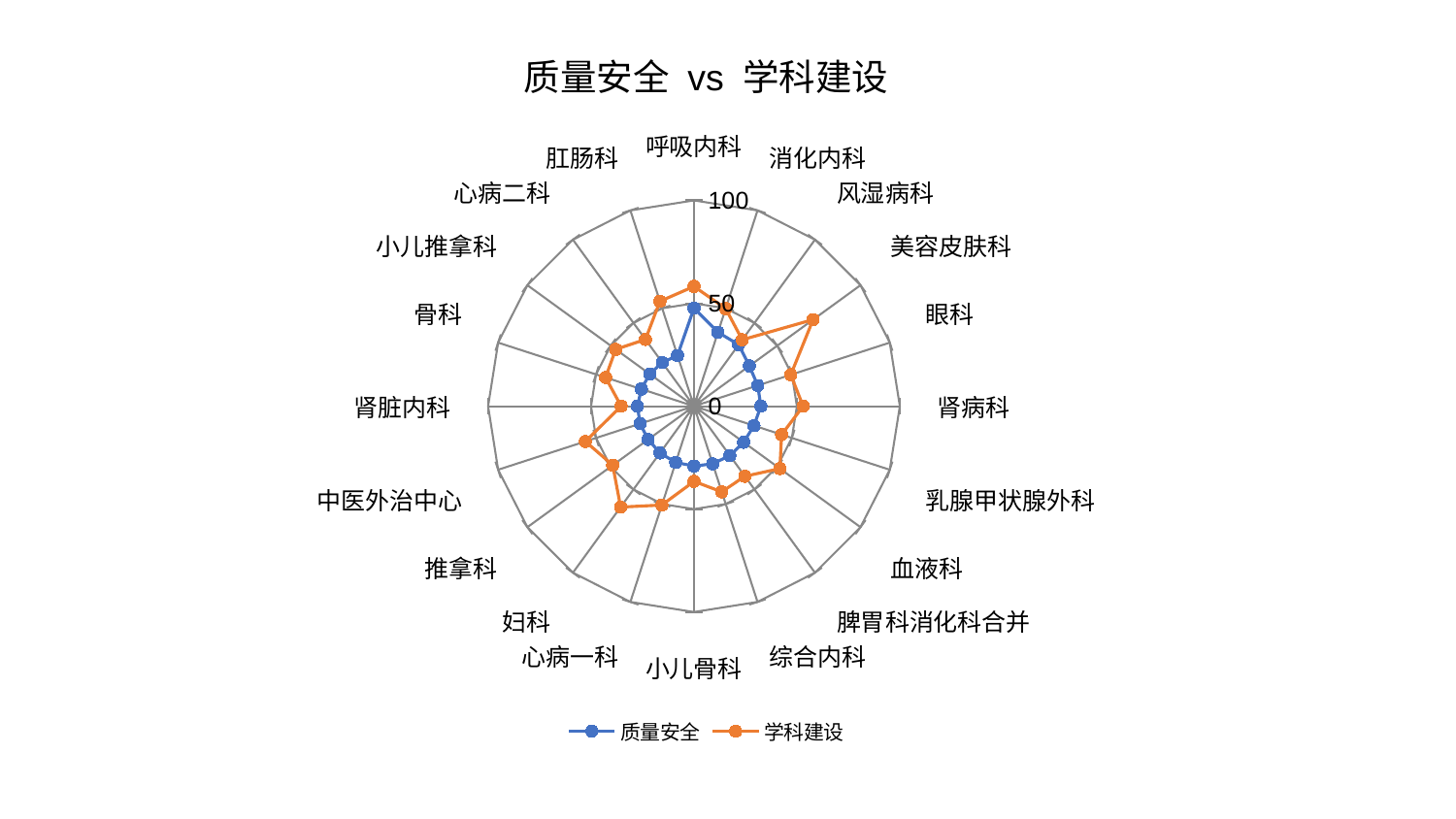

### Chart: 质量安全 vs 学科建设

| Category | 质量安全 | 学科建设 |
|---|---|---|
| 呼吸内科 | 47.685253099650005 | 58.20416972194143 |
| 消化内科 | 37.776463241683 | 49.886071332722665 |
| 风湿病科 | 36.953960769331104 | 39.900390067322924 |
| 美容皮肤科 | 33.272623017705726 | 71.56933408587862 |
| 眼科 | 32.597019377418356 | 49.453948046758335 |
| 肾病科 | 32.496925151285176 | 53.03508656917459 |
| 乳腺甲状腺外科 | 30.6592427517545 | 44.76149293060662 |
| 血液科 | 29.841721850117633 | 51.587800956165594 |
| 脾胃科消化科合并 | 29.668023213286357 | 42.09511911944599 |
| 综合内科 | 29.458159662506063 | 43.76856693188501 |
| 小儿骨科 | 29.096359958403497 | 36.54217222934194 |
| 心病一科 | 28.741537380586497 | 50.50960159744473 |
| 妇科 | 28.11087719303031 | 60.6177718293278 |
| 推拿科 | 27.517179132232943 | 48.77922072573666 |
| 中医外治中心 | 27.51620678221337 | 55.47004550007859 |
| 肾脏内科 | 27.453297599002084 | 35.37194005835514 |
| 骨科 | 26.845404356322465 | 45.16083232572132 |
| 小儿推拿科 | 26.602594222074245 | 47.00505766480931 |
| 心病二科 | 26.21961224485911 | 40.10810045709657 |
| 肛肠科 | 25.92079589459813 | 53.576516814275095 |
4